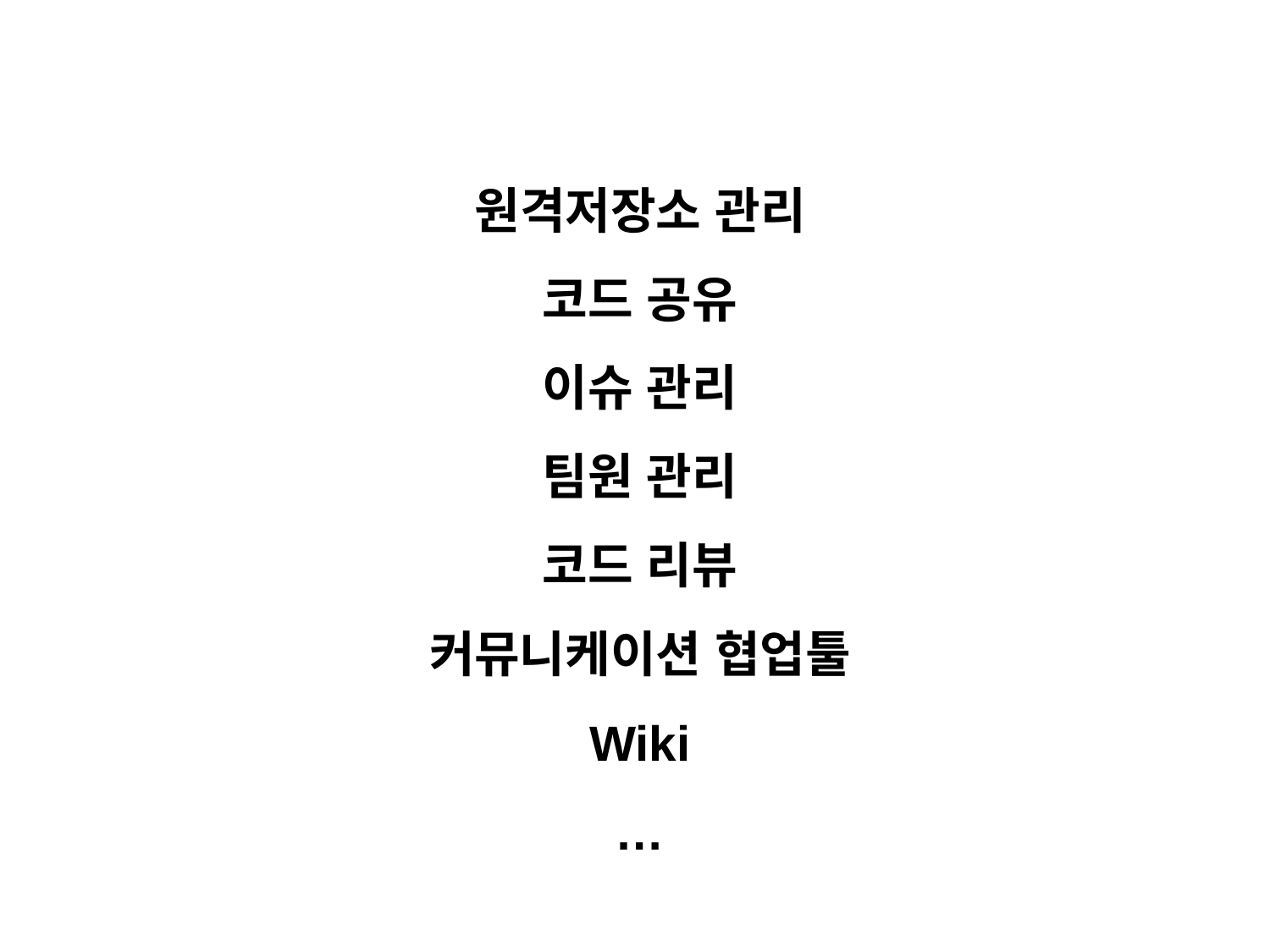

#
원격저장소 관리
코드 공유
이슈 관리
팀원 관리
코드 리뷰
커뮤니케이션 협업툴
Wiki
…